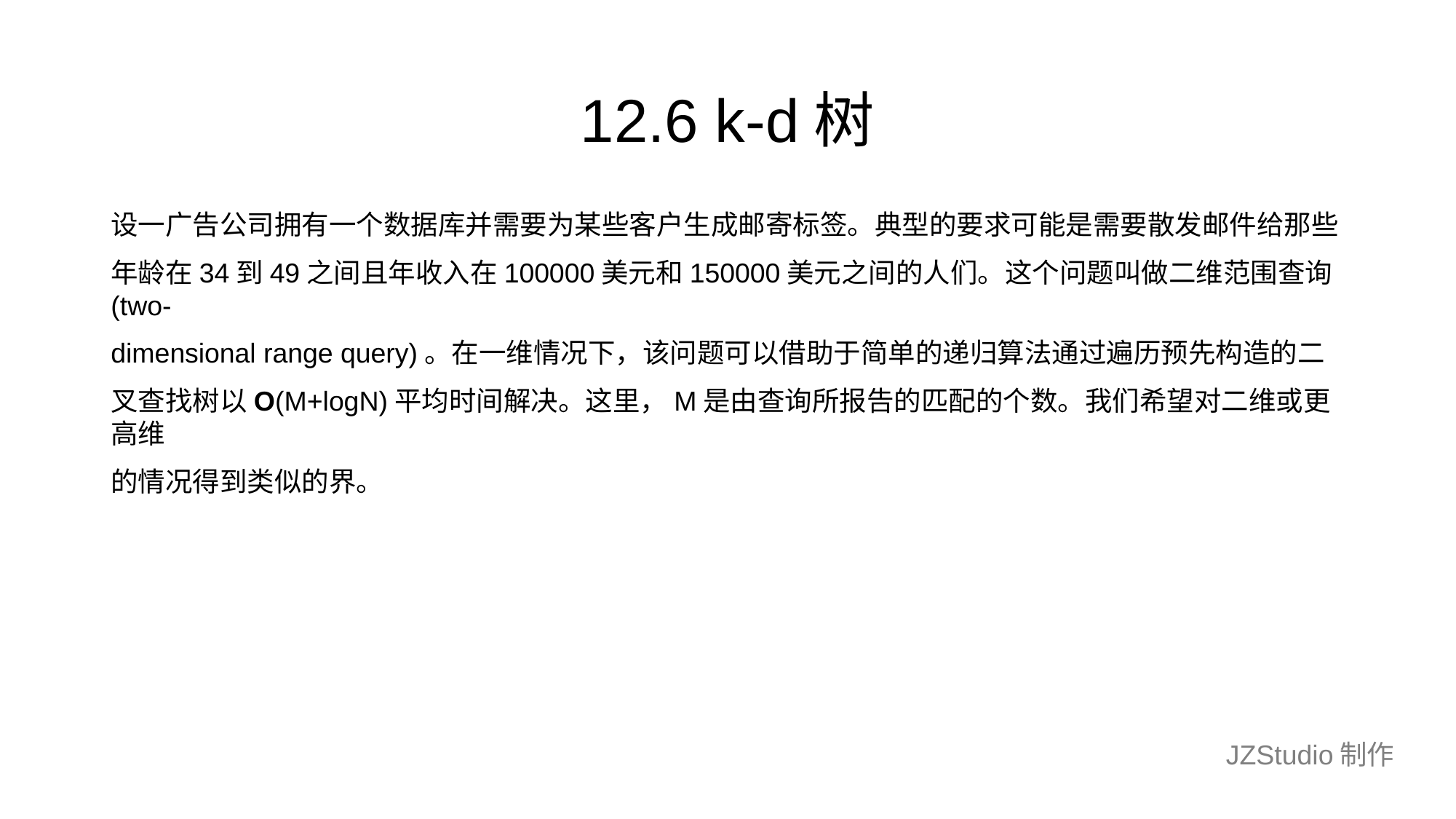

# 12.6 k-d树
设一广告公司拥有一个数据库并需要为某些客户生成邮寄标签。典型的要求可能是需要散发邮件给那些
年龄在34到49之间且年收入在100000美元和150000美元之间的人们。这个问题叫做二维范围查询(two-
dimensional range query)。在一维情况下，该问题可以借助于简单的递归算法通过遍历预先构造的二
叉查找树以O(M+logN)平均时间解决。这里，M是由查询所报告的匹配的个数。我们希望对二维或更高维
的情况得到类似的界。